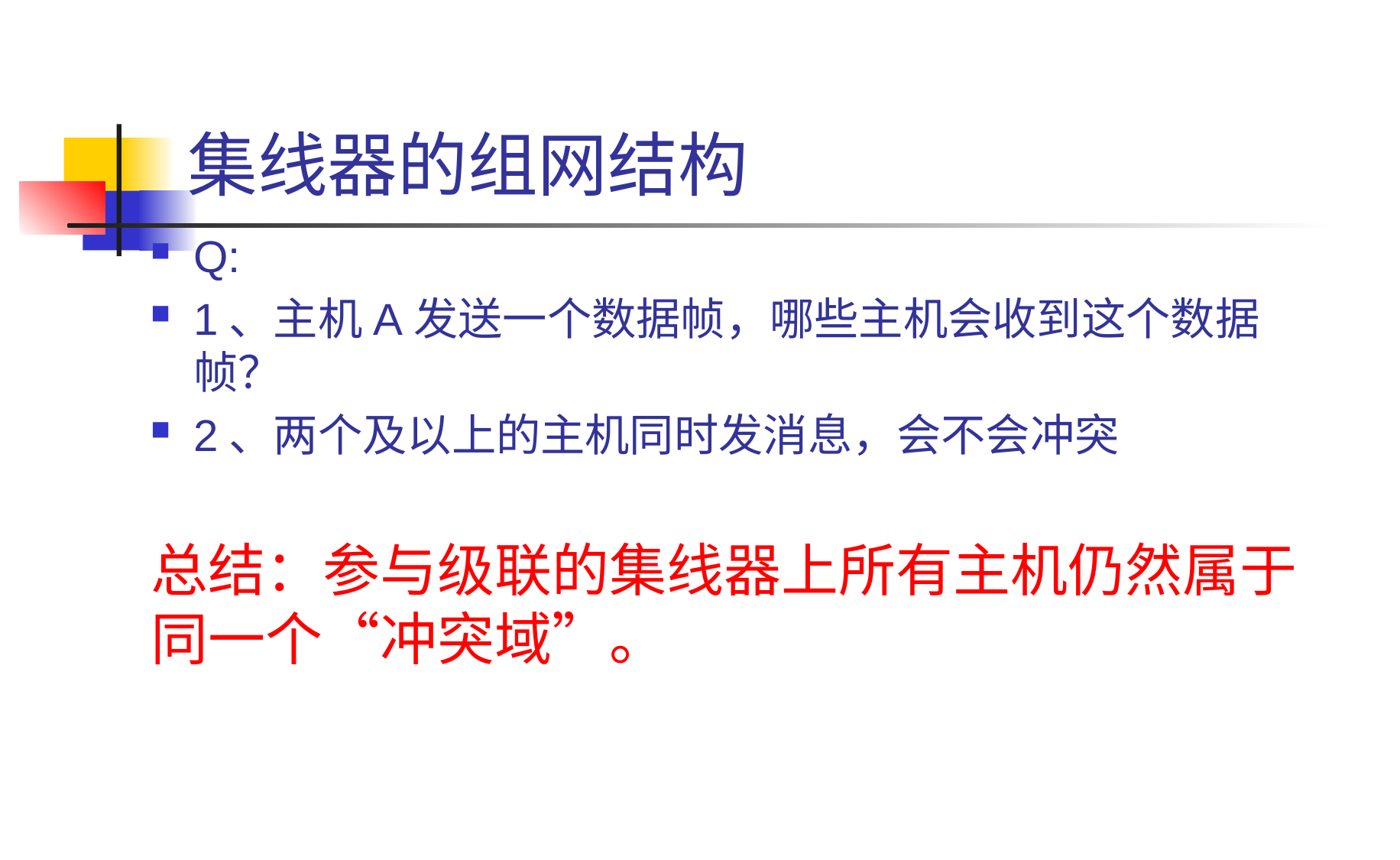

# 集线器的组网结构
Q:
1、主机A发送一个数据帧，哪些主机会收到这个数据帧？
2、两个及以上的主机同时发消息，会不会冲突

总结：参与级联的集线器上所有主机仍然属于同一个“冲突域”。